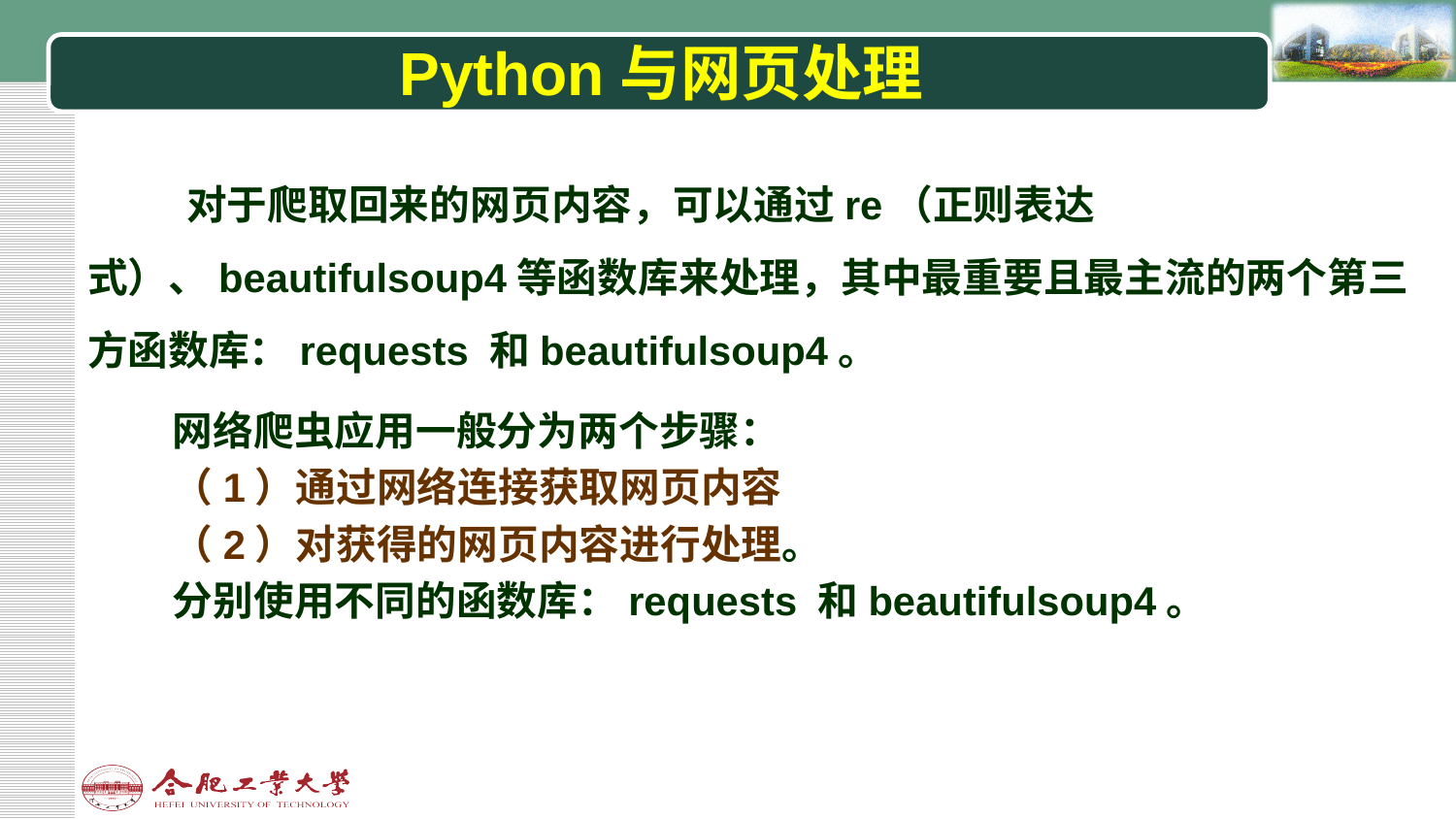

# Python与网页处理
对于爬取回来的网页内容，可以通过re（正则表达式）、beautifulsoup4等函数库来处理，其中最重要且最主流的两个第三方函数库：requests 和beautifulsoup4。
网络爬虫应用一般分为两个步骤：
（1）通过网络连接获取网页内容
（2）对获得的网页内容进行处理。
分别使用不同的函数库：requests 和beautifulsoup4。